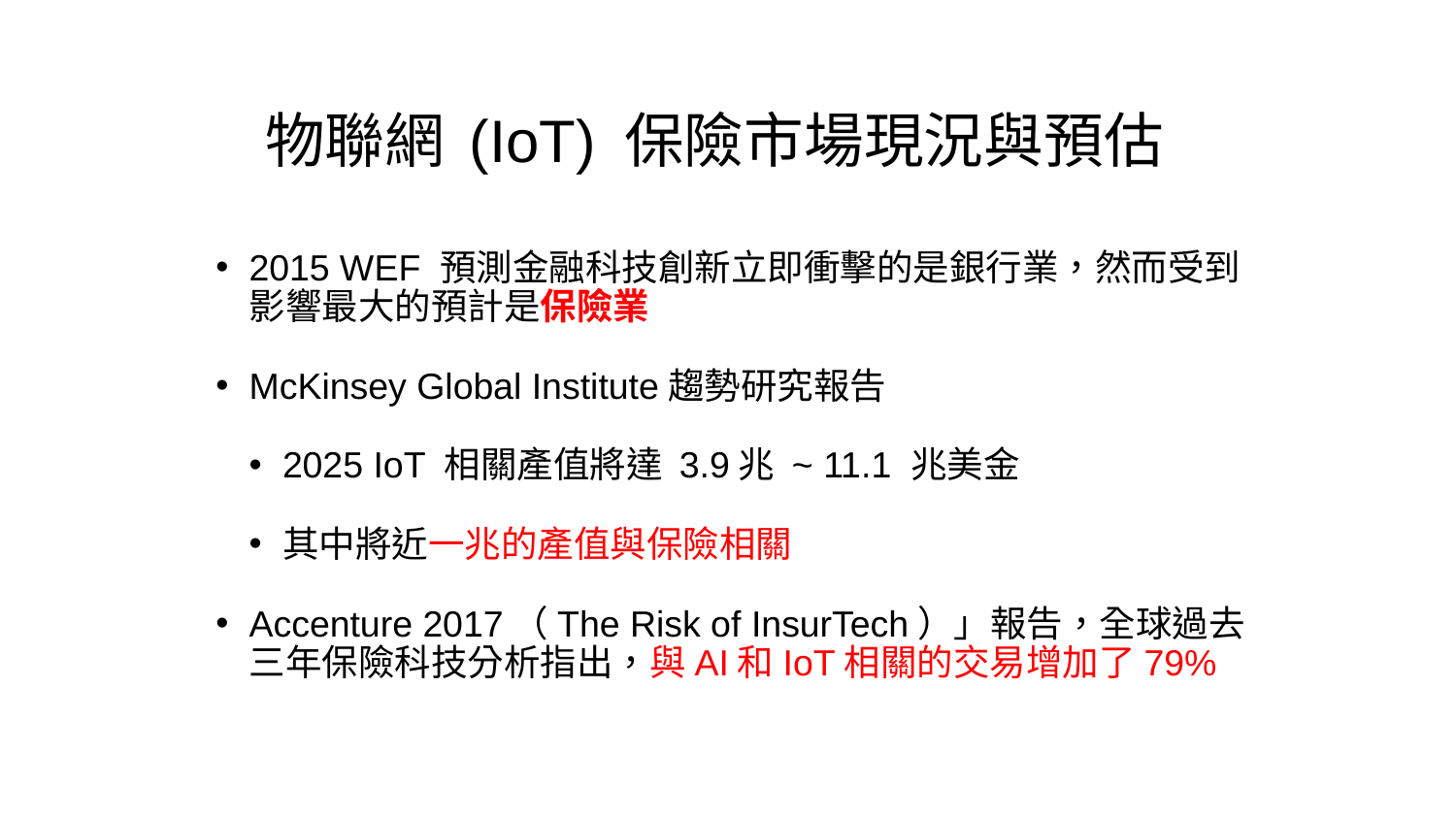

# 物聯網 (IoT) 保險市場現況與預估
2015 WEF 預測金融科技創新立即衝擊的是銀行業，然而受到影響最大的預計是保險業
McKinsey Global Institute趨勢研究報告
2025 IoT 相關產值將達 3.9兆 ~ 11.1 兆美金
其中將近一兆的產值與保險相關
Accenture 2017（The Risk of InsurTech）」報告，全球過去三年保險科技分析指出，與AI和IoT相關的交易增加了79%